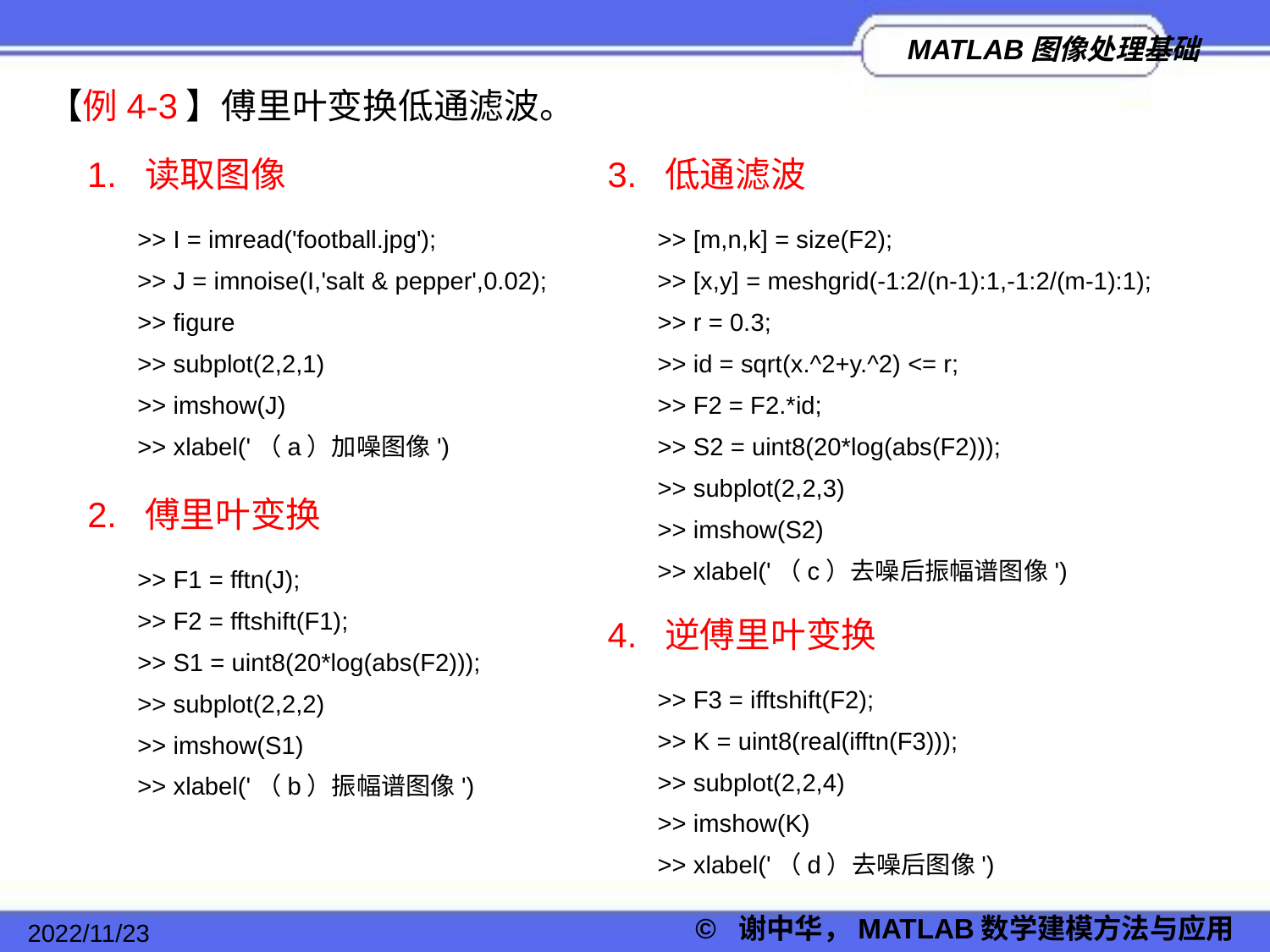

【例4-3】傅里叶变换低通滤波。
1.  读取图像
3.  低通滤波
>> I = imread('football.jpg');
>> J = imnoise(I,'salt & pepper',0.02);
>> figure
>> subplot(2,2,1)
>> imshow(J)
>> xlabel('（a）加噪图像')
>> [m,n,k] = size(F2);
>> [x,y] = meshgrid(-1:2/(n-1):1,-1:2/(m-1):1);
>> r = 0.3;
>> id = sqrt(x.^2+y.^2) <= r;
>> F2 = F2.*id;
>> S2 = uint8(20*log(abs(F2)));
>> subplot(2,2,3)
>> imshow(S2)
>> xlabel('（c）去噪后振幅谱图像')
2.  傅里叶变换
>> F1 = fftn(J);
>> F2 = fftshift(F1);
>> S1 = uint8(20*log(abs(F2)));
>> subplot(2,2,2)
>> imshow(S1)
>> xlabel('（b）振幅谱图像')
4.  逆傅里叶变换
>> F3 = ifftshift(F2);
>> K = uint8(real(ifftn(F3)));
>> subplot(2,2,4)
>> imshow(K)
>> xlabel('（d）去噪后图像')
©  谢中华，MATLAB数学建模方法与应用
2022/11/23